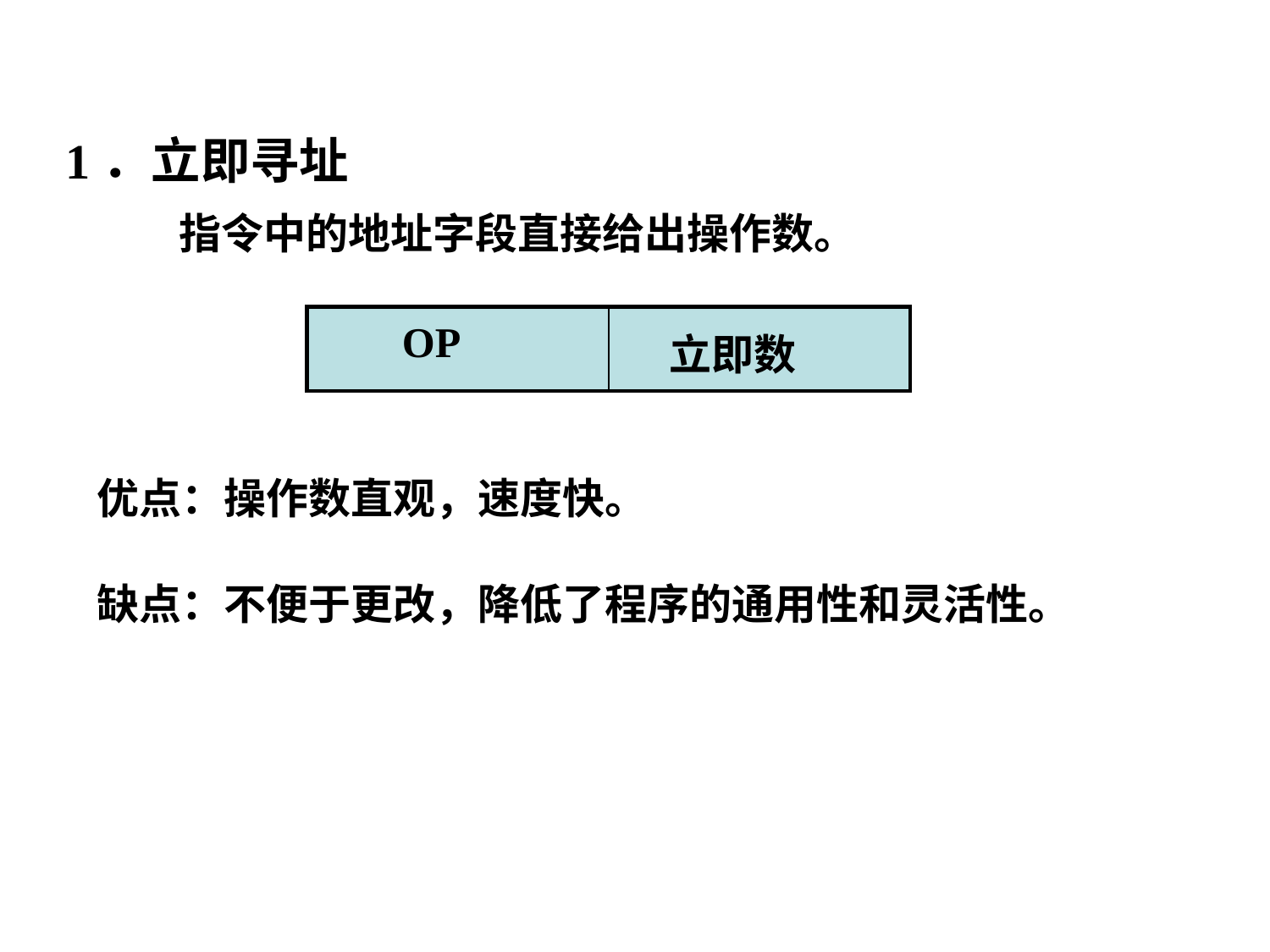

1．立即寻址
指令中的地址字段直接给出操作数。

| OP | 立即数 |
| --- | --- |
优点：操作数直观，速度快。
缺点：不便于更改，降低了程序的通用性和灵活性。